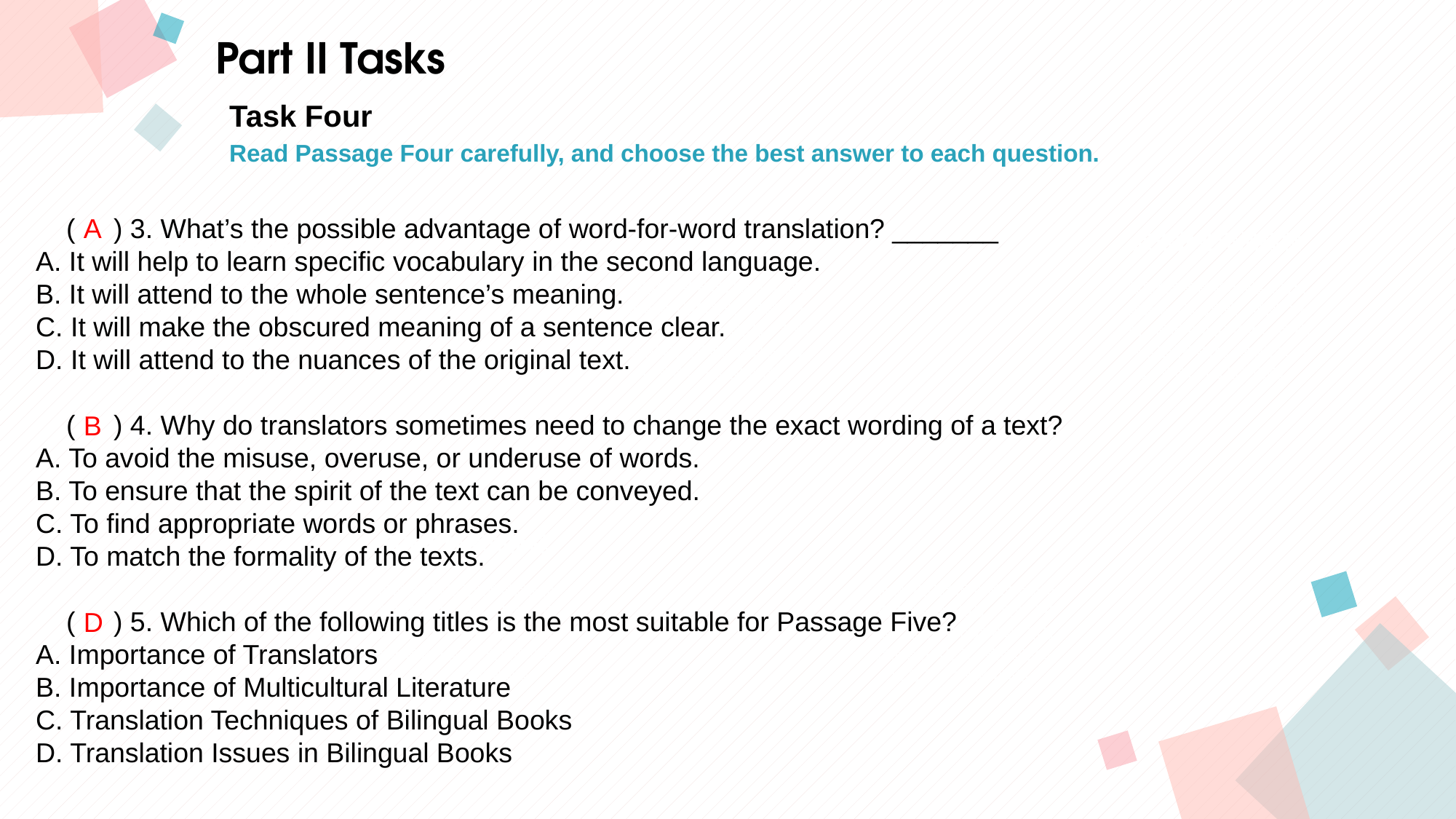

Part II Tasks
Task Four
Read Passage Four carefully, and choose the best answer to each question.
    (     ) 3. What’s the possible advantage of word-for-word translation? _______
A. It will help to learn specific vocabulary in the second language.
B. It will attend to the whole sentence’s meaning.
C. It will make the obscured meaning of a sentence clear.
D. It will attend to the nuances of the original text.

    (     ) 4. Why do translators sometimes need to change the exact wording of a text?
A. To avoid the misuse, overuse, or underuse of words.
B. To ensure that the spirit of the text can be conveyed.
C. To find appropriate words or phrases.
D. To match the formality of the texts.

    (     ) 5. Which of the following titles is the most suitable for Passage Five?
A. Importance of Translators
B. Importance of Multicultural Literature
C. Translation Techniques of Bilingual Books
D. Translation Issues in Bilingual Books
A
点击此处添加标题
点击此处添加标题
标题数字等都可以通过点击和重新输入进行更改，顶部“开始”面板中可以对字体、字号、颜色等进行修改。建议正文8-14号字，1.3倍字间距。
标题数字等都可以通过点击和重新输入进行更改，顶部“开始”面板中可以对字体、字号、颜色等进行修改。建议正文8-14号字，1.3倍字间距。
标题数字等都可以通过点击和重新输入进行更改，顶部“开始”面板中可以对字体、字号、颜色等进行修改。建议正文8-14号字，1.3倍字间距。
B
点击此处添加标题
标题数字等都可以通过点击和重新输入进行更改，顶部“开始”面板中可以对字体、字号、颜色等进行修改。建议正文8-14号字，1.3倍字间距。
标题数字等都可以通过点击和重新输入进行更改，顶部“开始”面板中可以对字体、字号、颜色等进行修改。建议正文8-14号字，1.3倍字间距。
D